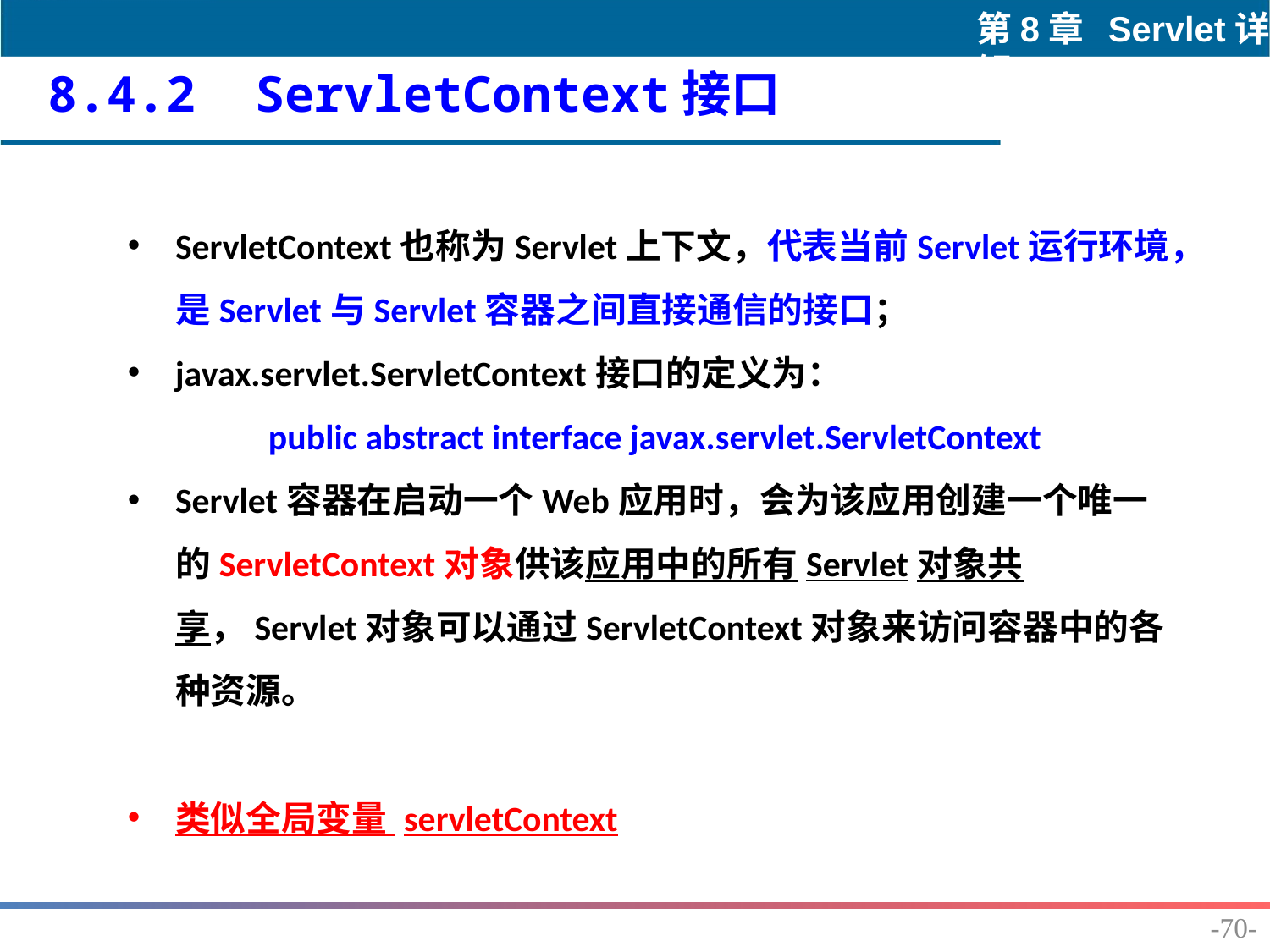

8.4.2  ServletContext接口
ServletContext也称为Servlet上下文，代表当前Servlet运行环境，是Servlet与Servlet容器之间直接通信的接口；
javax.servlet.ServletContext接口的定义为：
public abstract interface javax.servlet.ServletContext
Servlet容器在启动一个Web应用时，会为该应用创建一个唯一的ServletContext对象供该应用中的所有Servlet对象共享，Servlet对象可以通过ServletContext对象来访问容器中的各种资源。

类似全局变量 servletContext
-70-